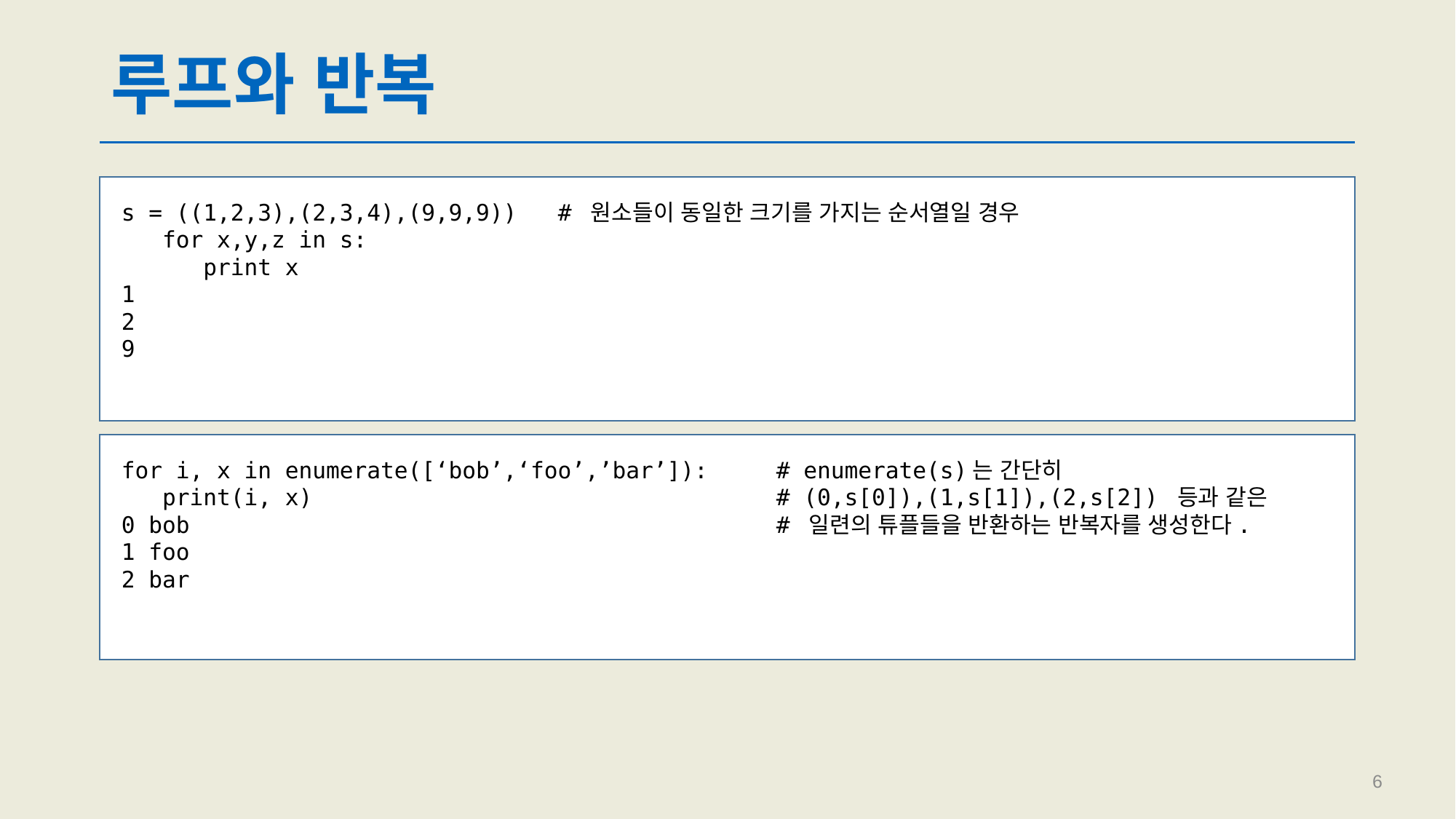

# 루프와 반복
s = ((1,2,3),(2,3,4),(9,9,9))	# 원소들이 동일한 크기를 가지는 순서열일 경우
   for x,y,z in s:
      print x
1
2
9

for i, x in enumerate([‘bob’,‘foo’,’bar’]):	# enumerate(s)는 간단히
   print(i, x)					# (0,s[0]),(1,s[1]),(2,s[2]) 등과 같은
0 bob						# 일련의 튜플들을 반환하는 반복자를 생성한다.
1 foo
2 bar
6